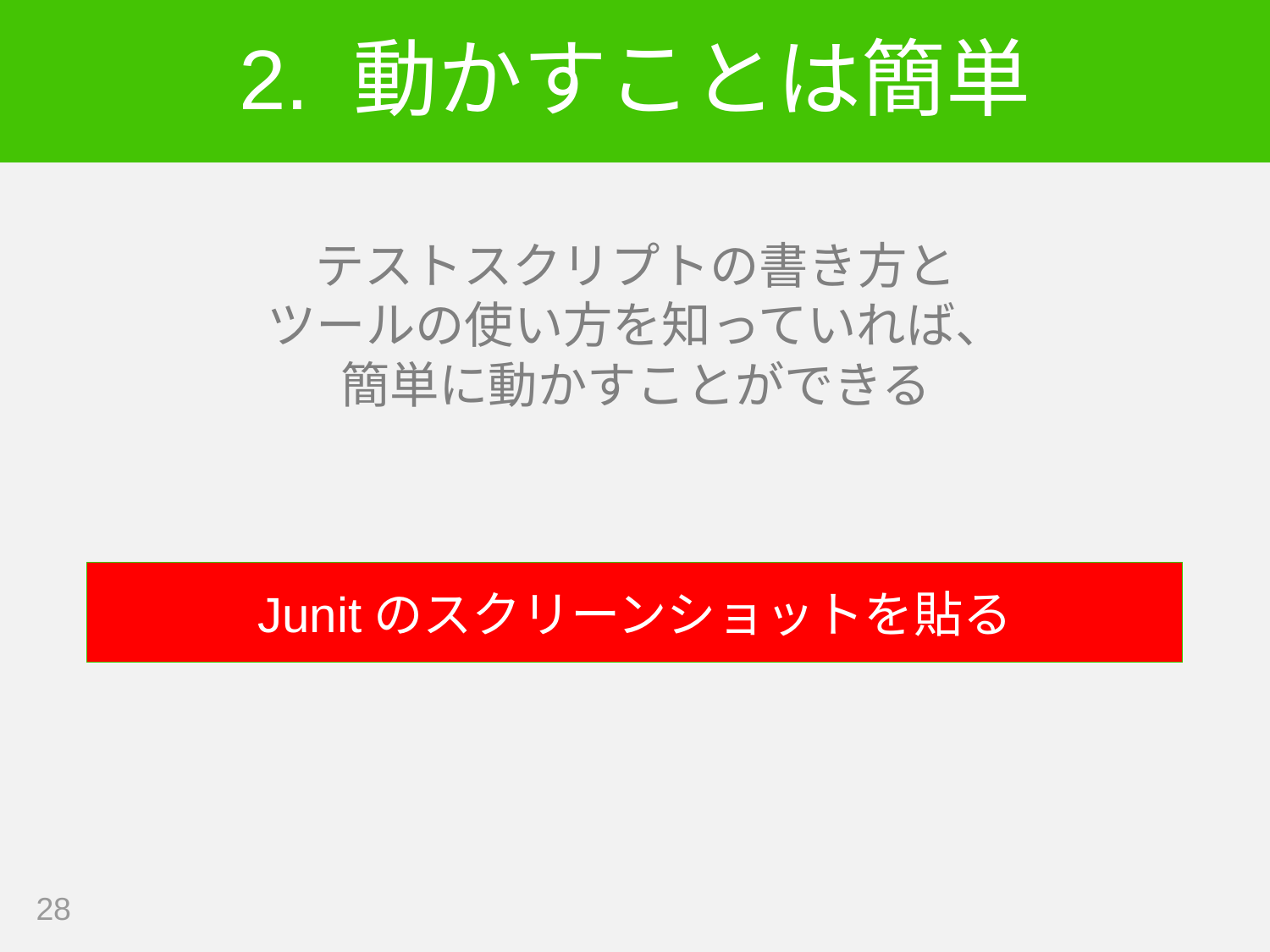

# 2. 動かすことは簡単
テストスクリプトの書き方と
ツールの使い方を知っていれば、
簡単に動かすことができる
Junitのスクリーンショットを貼る
28